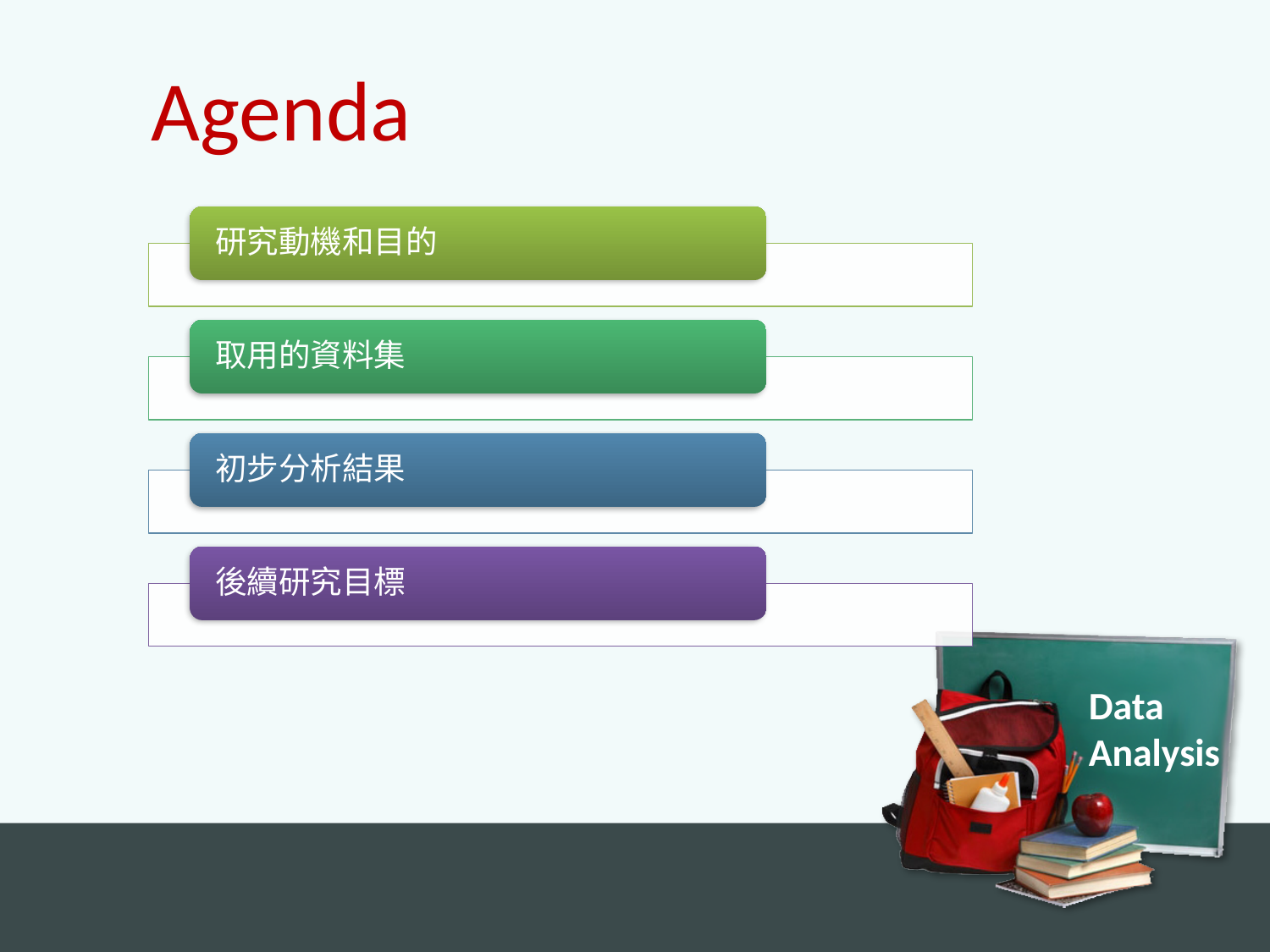

Agenda

研究動機和目的

取用的資料集

初步分析結果

後續研究目標

Data Analysis